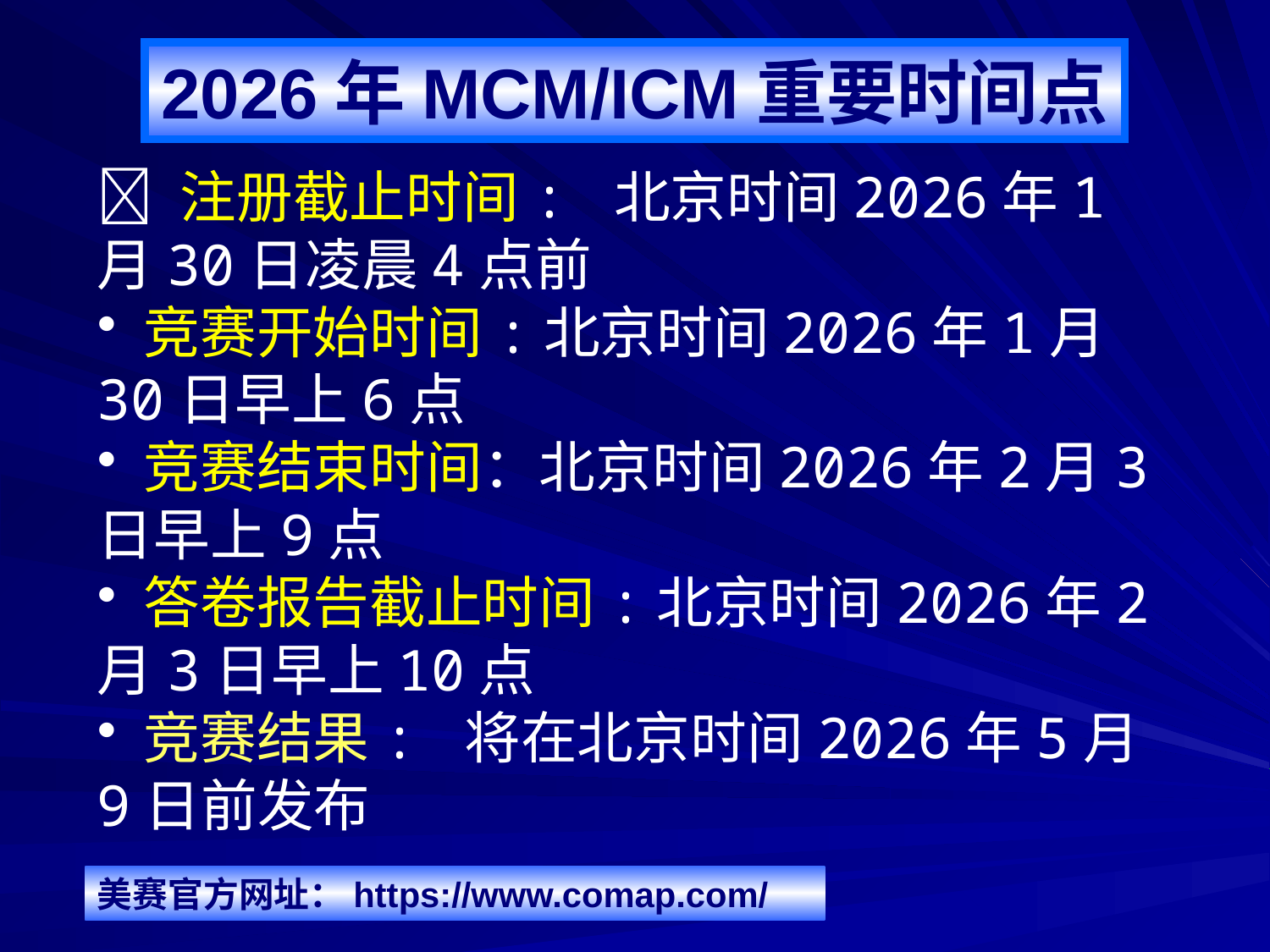

2026年MCM/ICM重要时间点
• 注册截止时间: 北京时间2026年1月30日凌晨4点前
 竞赛开始时间:北京时间2026年1月30日早上6点
 竞赛结束时间：北京时间2026年2月3日早上9点
 答卷报告截止时间:北京时间2026年2月3日早上10点
 竞赛结果: 将在北京时间2026年5月9日前发布
美赛官方网址：https://www.comap.com/